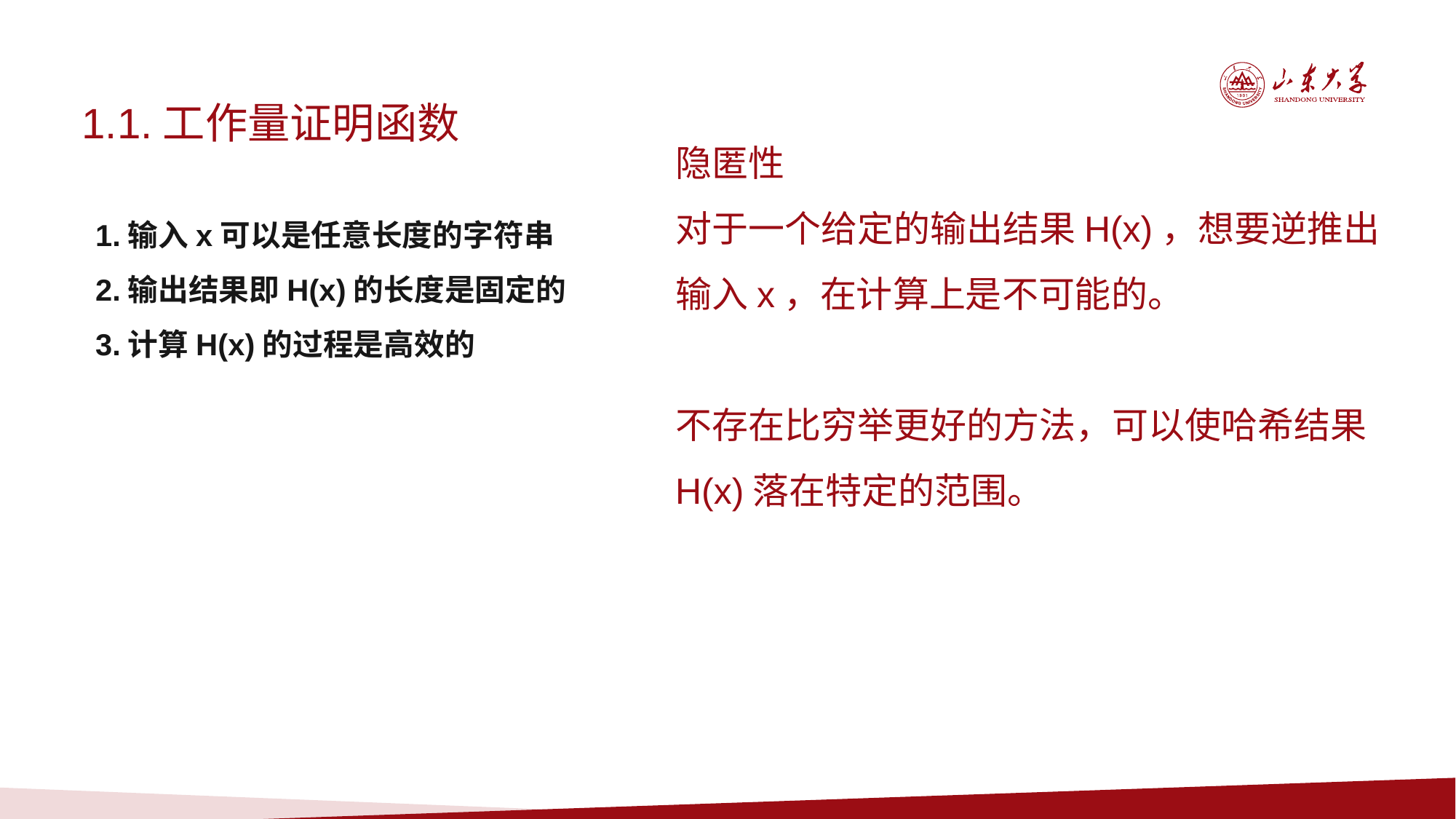

1.1.工作量证明函数

隐匿性
对于一个给定的输出结果H(x)，想要逆推出输入x，在计算上是不可能的。

不存在比穷举更好的方法，可以使哈希结果H(x)落在特定的范围。
1.输入x可以是任意长度的字符串
2.输出结果即H(x)的长度是固定的
3.计算H(x)的过程是高效的